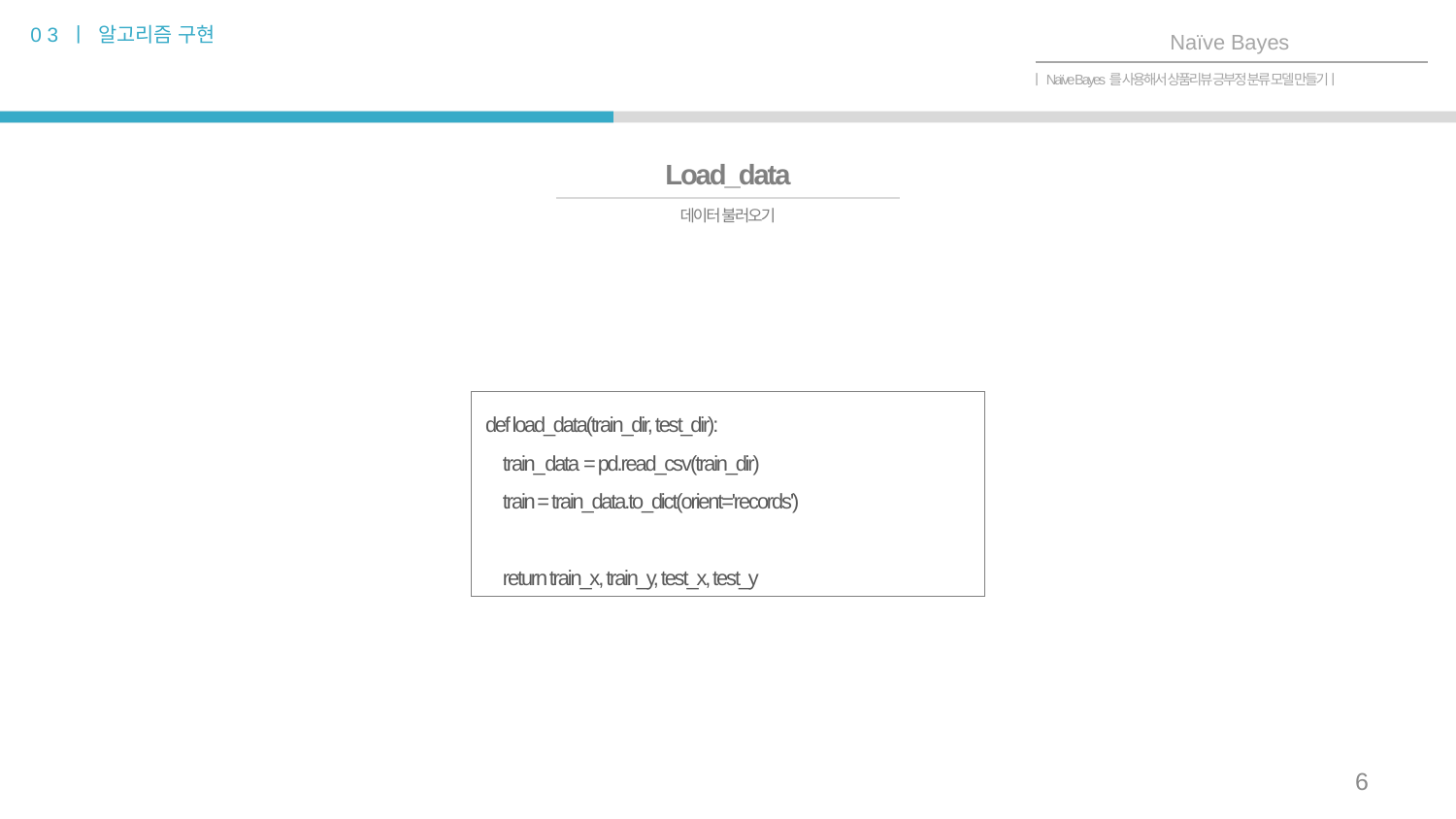

0 3 ㅣ  알고리즘 구현
Naïve Bayes
ㅣNaïve Bayes를 사용해서 상품리뷰 긍부정 분류 모델 만들기ㅣ

Load_data
데이터 불러오기
def load_data(train_dir, test_dir):
    train_data = pd.read_csv(train_dir)
    train = train_data.to_dict(orient='records')

    return train_x, train_y, test_x, test_y
6